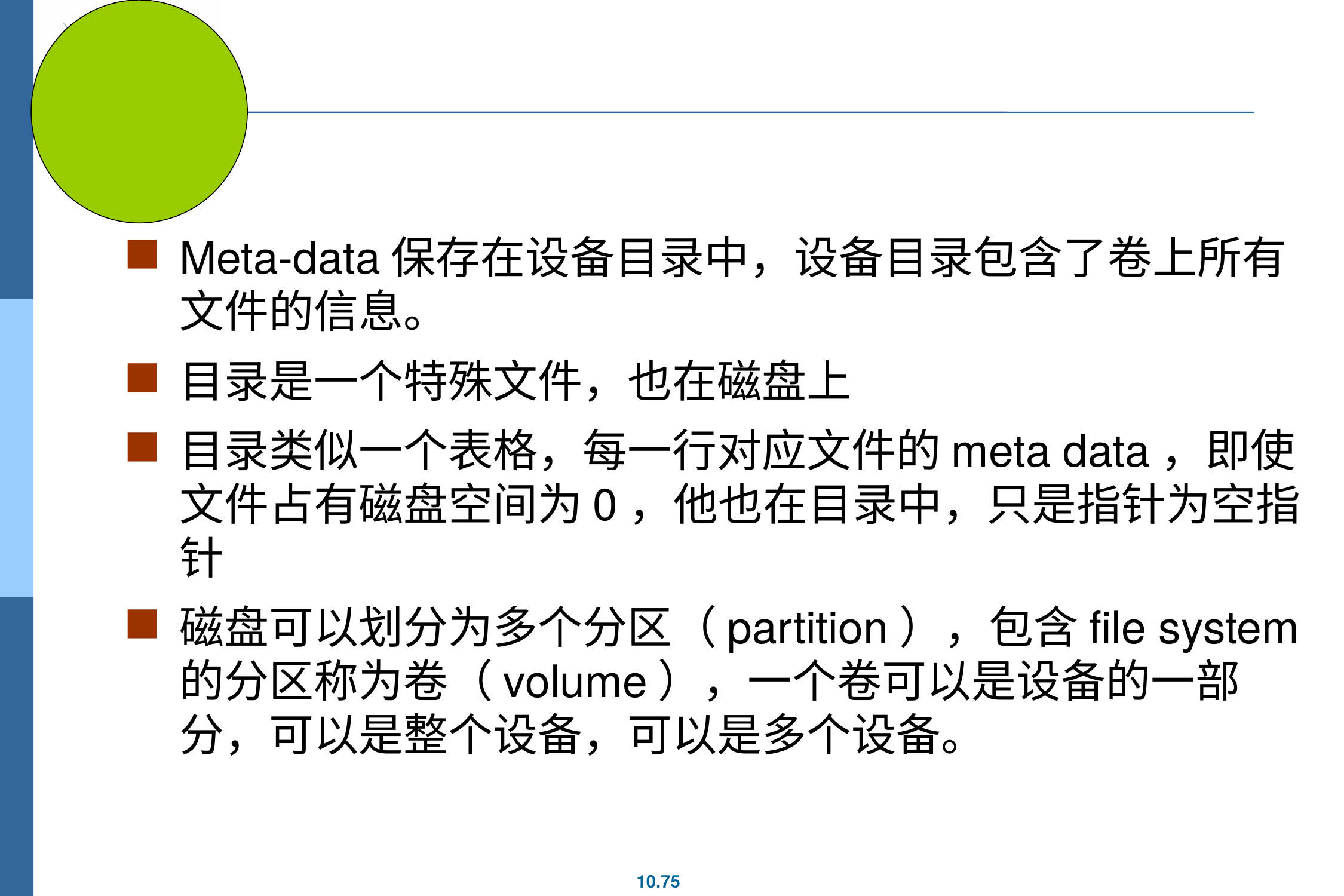

#
Meta-data保存在设备目录中，设备目录包含了卷上所有文件的信息。
目录是一个特殊文件，也在磁盘上
目录类似一个表格，每一行对应文件的meta data，即使文件占有磁盘空间为0，他也在目录中，只是指针为空指针
磁盘可以划分为多个分区（partition），包含file system的分区称为卷（volume），一个卷可以是设备的一部分，可以是整个设备，可以是多个设备。